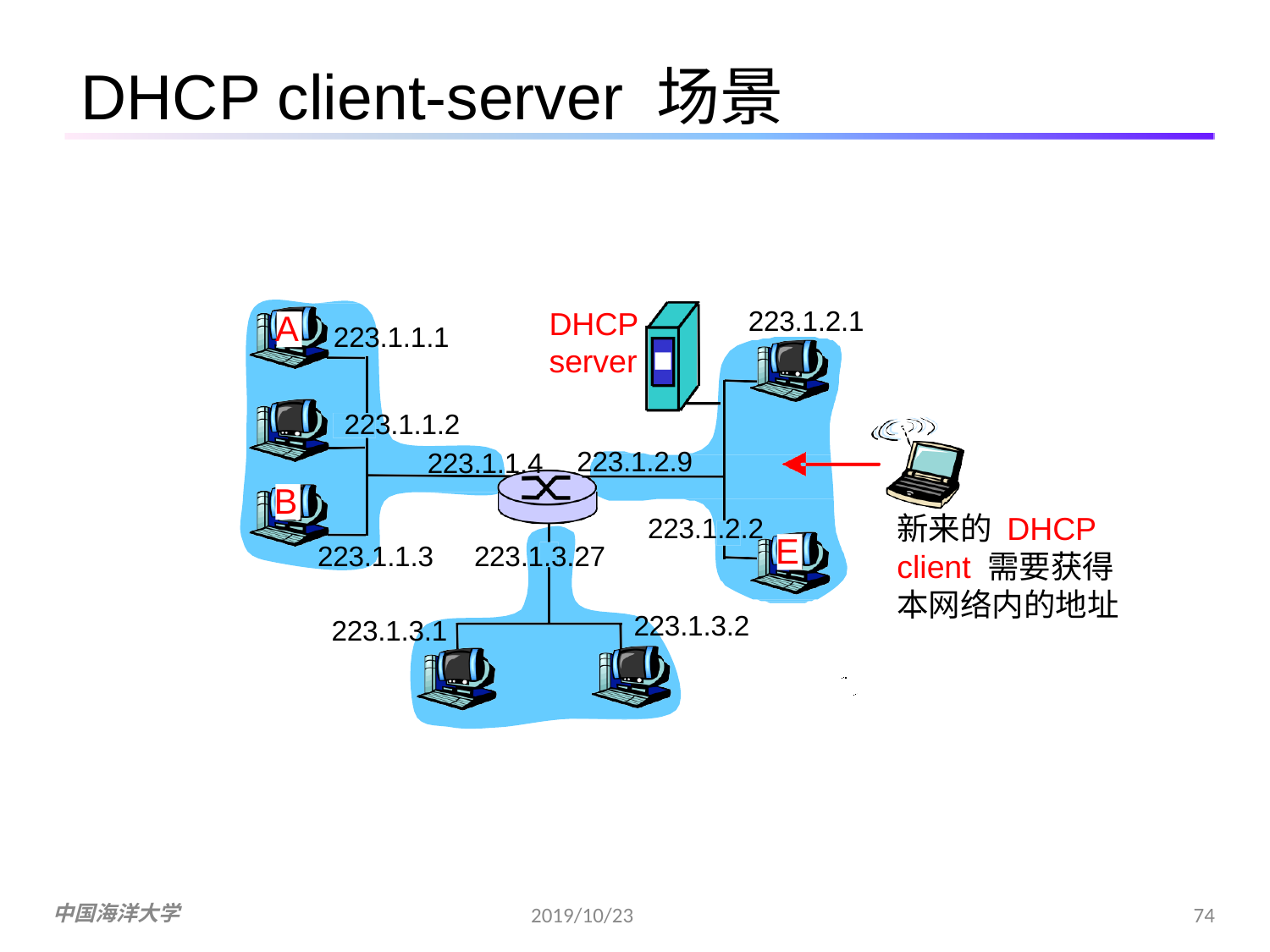

# DHCP client-server 场景

223.1.2.1
DHCP
server
A
223.1.1.1

223.1.1.2
223.1.1.4
223.1.2.9
B
新来的 DHCP client 需要获得 本网络内的地址
223.1.2.2

E
223.1.1.3
223.1.3.27
223.1.3.2
223.1.3.1